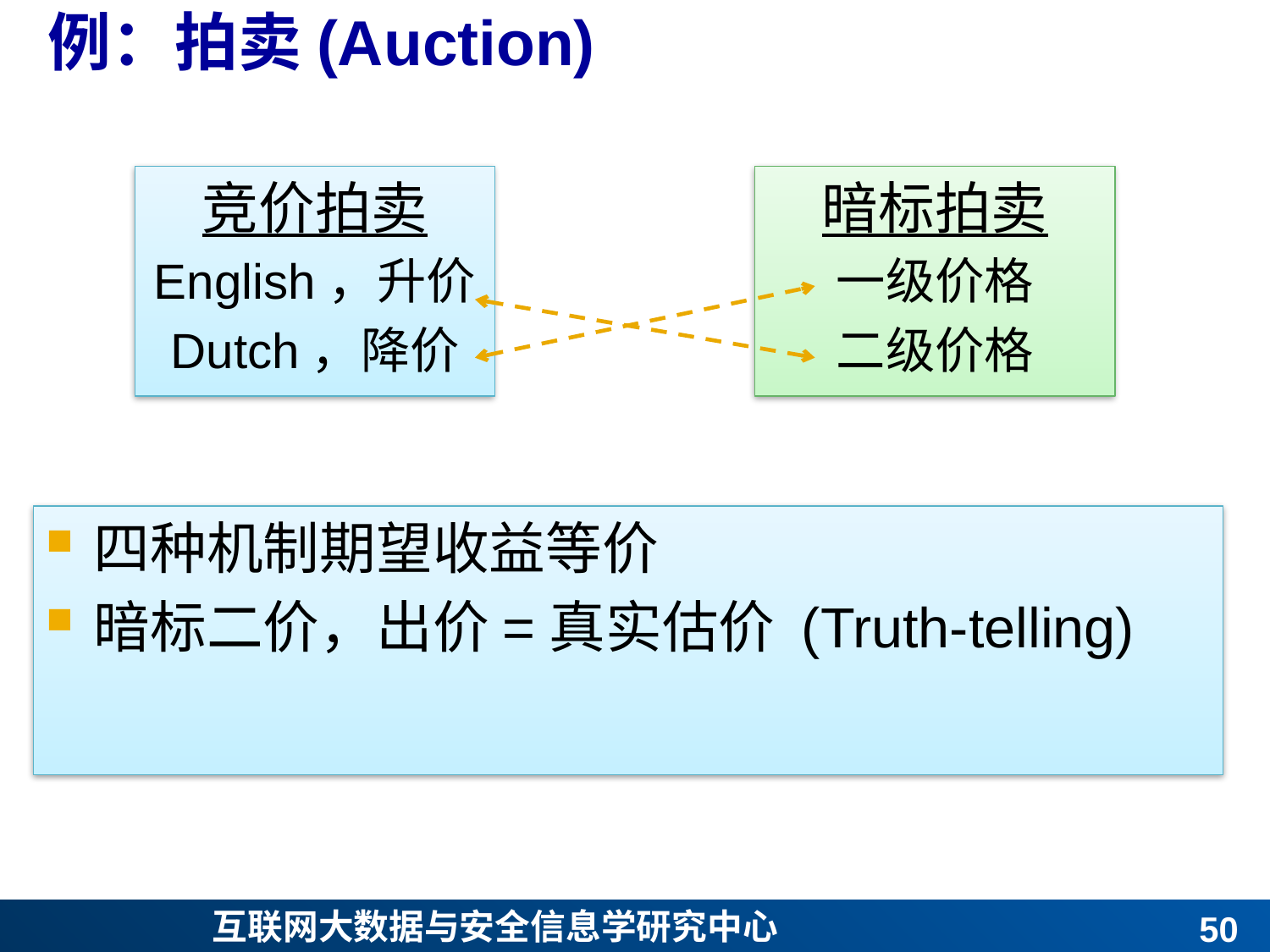

# 例：拍卖(Auction)
竞价拍卖
English，升价
Dutch，降价
暗标拍卖
一级价格
二级价格
四种机制期望收益等价
暗标二价，出价=真实估价 (Truth-telling)
50